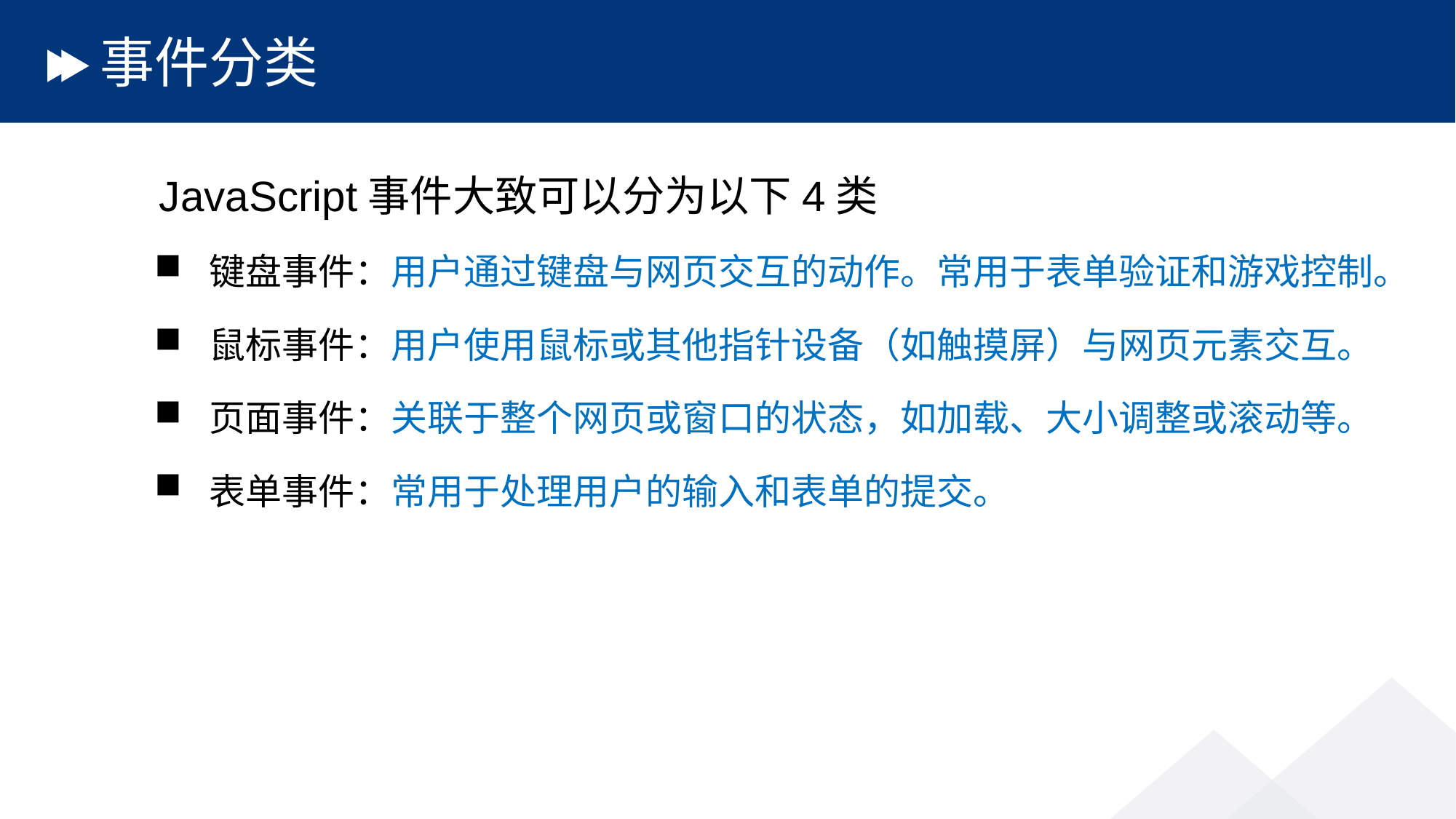

# 事件分类
     JavaScript事件大致可以分为以下4类
键盘事件：用户通过键盘与网页交互的动作。常用于表单验证和游戏控制。
鼠标事件：用户使用鼠标或其他指针设备（如触摸屏）与网页元素交互。
页面事件：关联于整个网页或窗口的状态，如加载、大小调整或滚动等。
表单事件：常用于处理用户的输入和表单的提交。